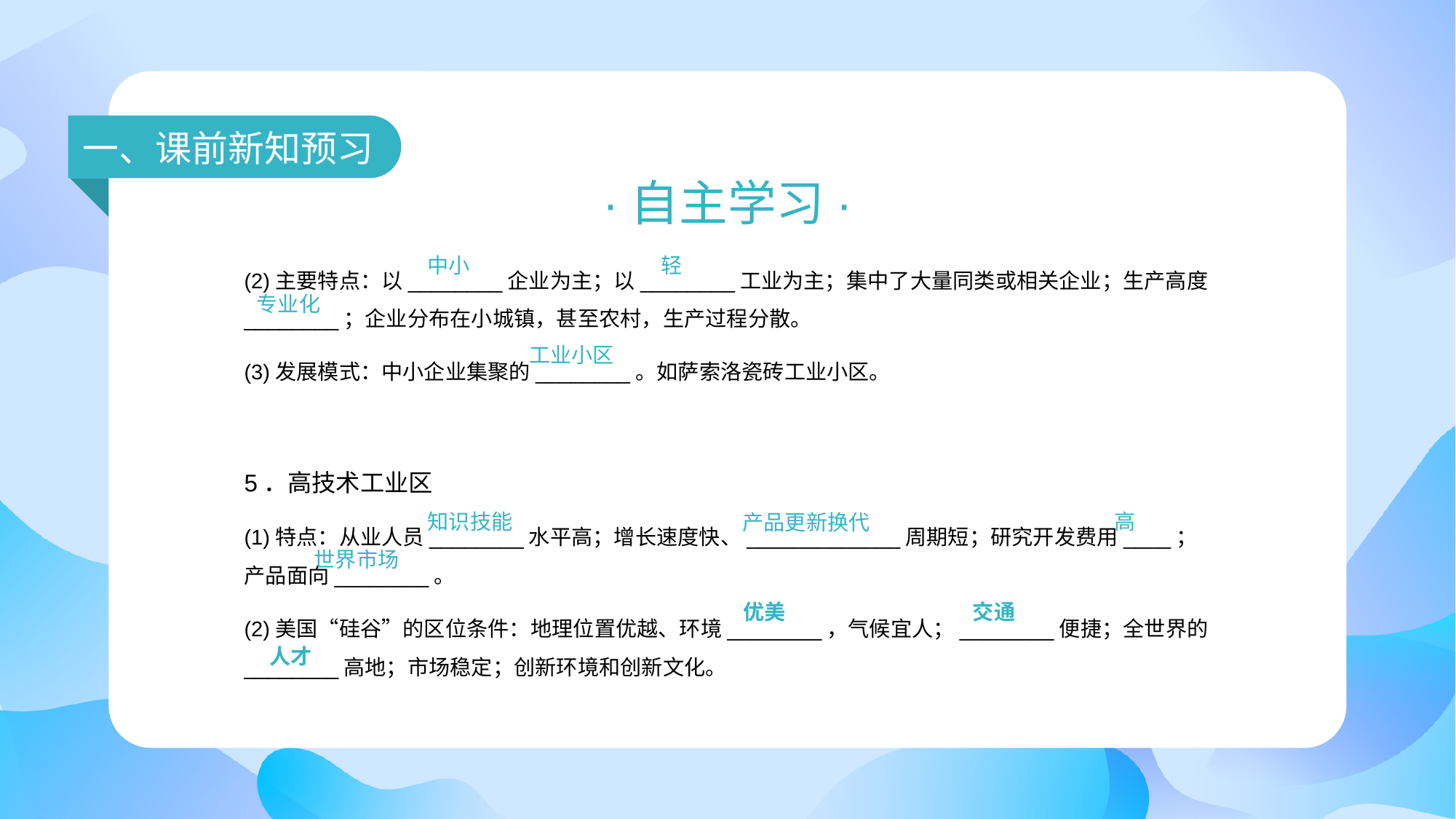

一、课前新知预习
·自主学习·
中小
轻
(2)主要特点：以________企业为主；以________工业为主；集中了大量同类或相关企业；生产高度________；企业分布在小城镇，甚至农村，生产过程分散。
(3)发展模式：中小企业集聚的________。如萨索洛瓷砖工业小区。

5．高技术工业区
(1)特点：从业人员________水平高；增长速度快、_____________周期短；研究开发费用____；产品面向________。
(2)美国“硅谷”的区位条件：地理位置优越、环境________，气候宜人；________便捷；全世界的________高地；市场稳定；创新环境和创新文化。
专业化
工业小区
高
知识技能
产品更新换代
世界市场
优美
交通
人才